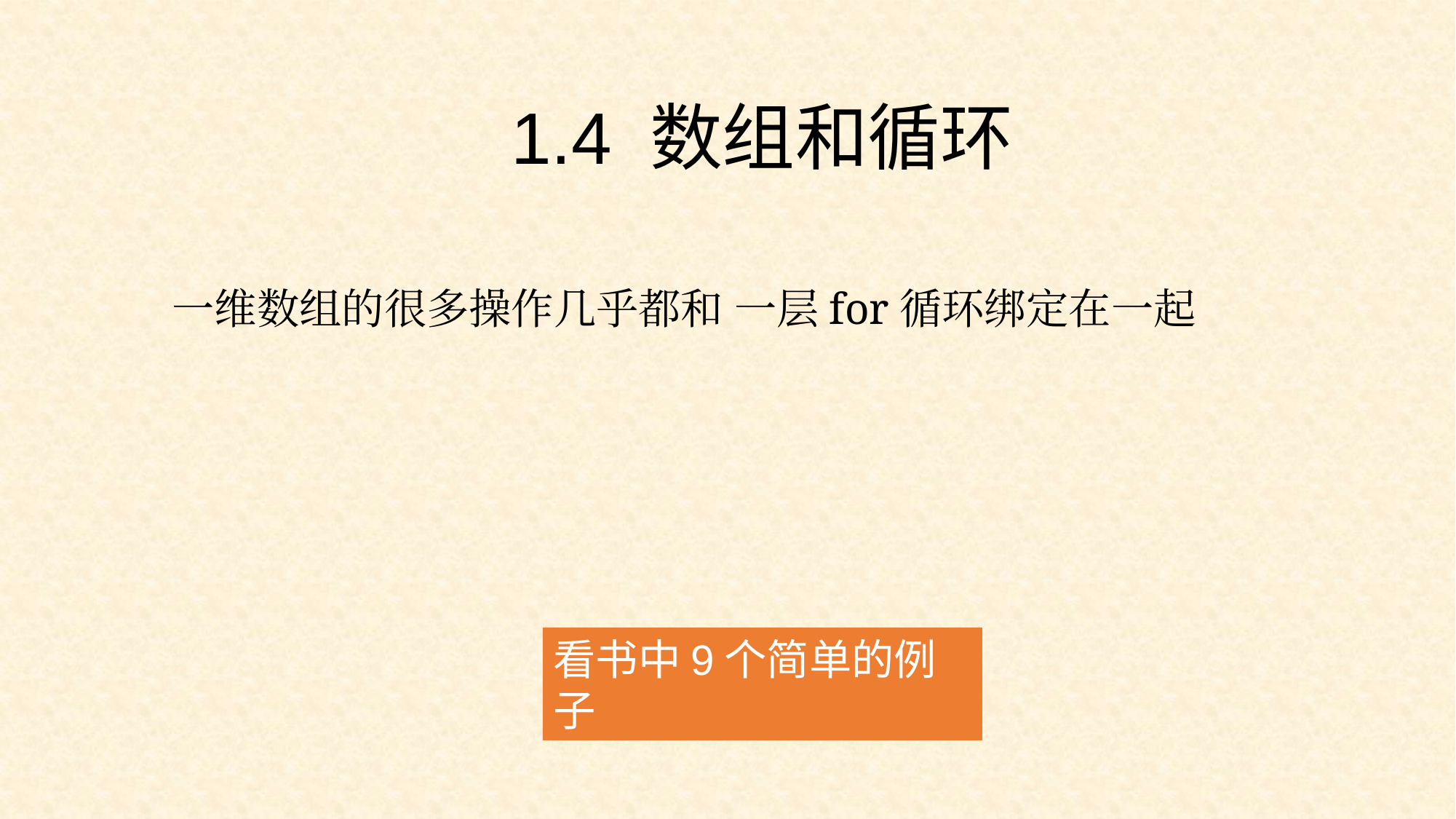

1.4 数组和循环
一维数组的很多操作几乎都和 一层for循环绑定在一起
看书中9个简单的例子